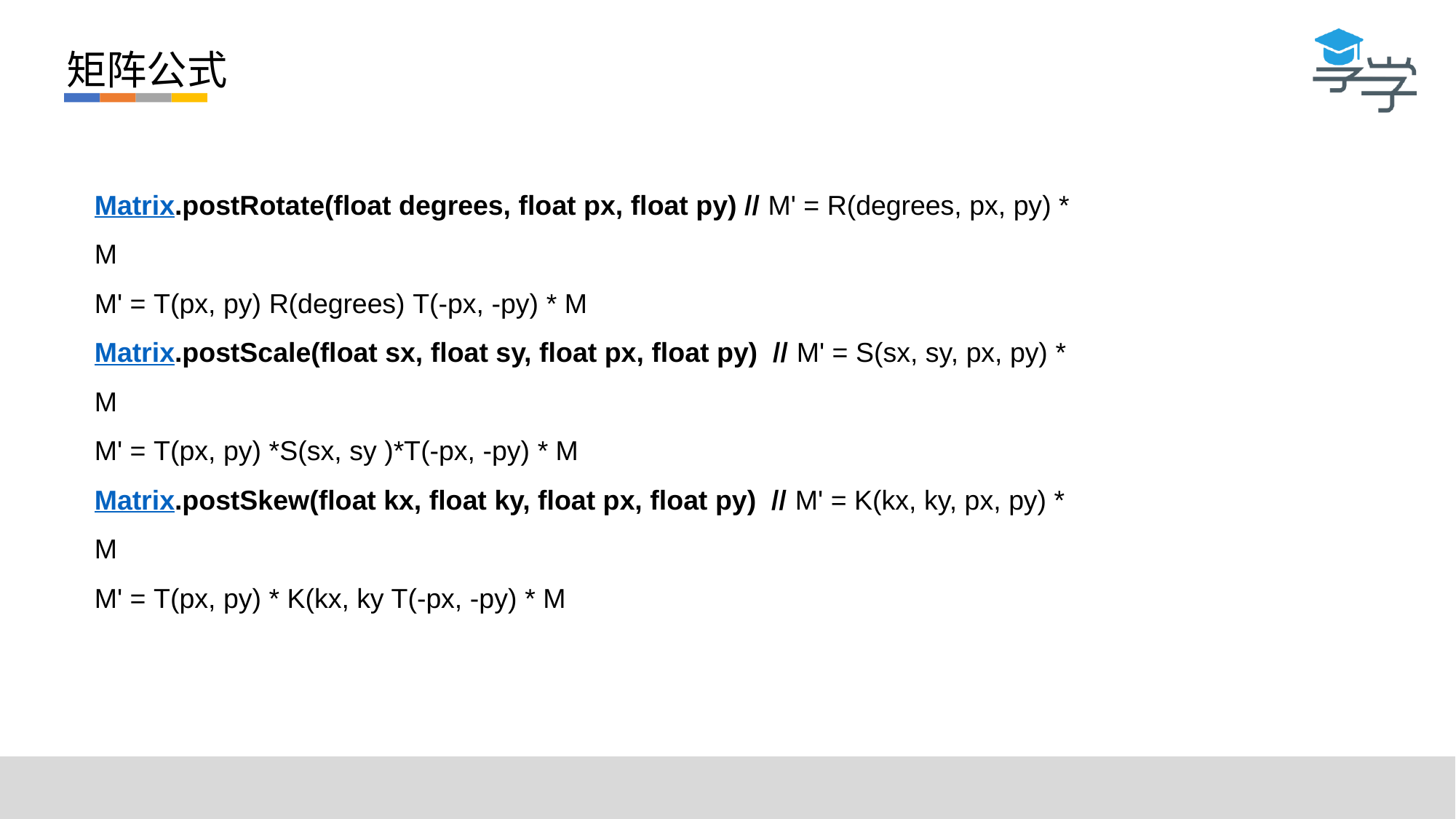

矩阵公式

Matrix.postRotate(float degrees, float px, float py) // M' = R(degrees, px, py) * M
M' = T(px, py) R(degrees) T(-px, -py) * M
Matrix.postScale(float sx, float sy, float px, float py)  // M' = S(sx, sy, px, py) * M
M' = T(px, py) *S(sx, sy )*T(-px, -py) * M
Matrix.postSkew(float kx, float ky, float px, float py)  // M' = K(kx, ky, px, py) * M
M' = T(px, py) * K(kx, ky T(-px, -py) * M